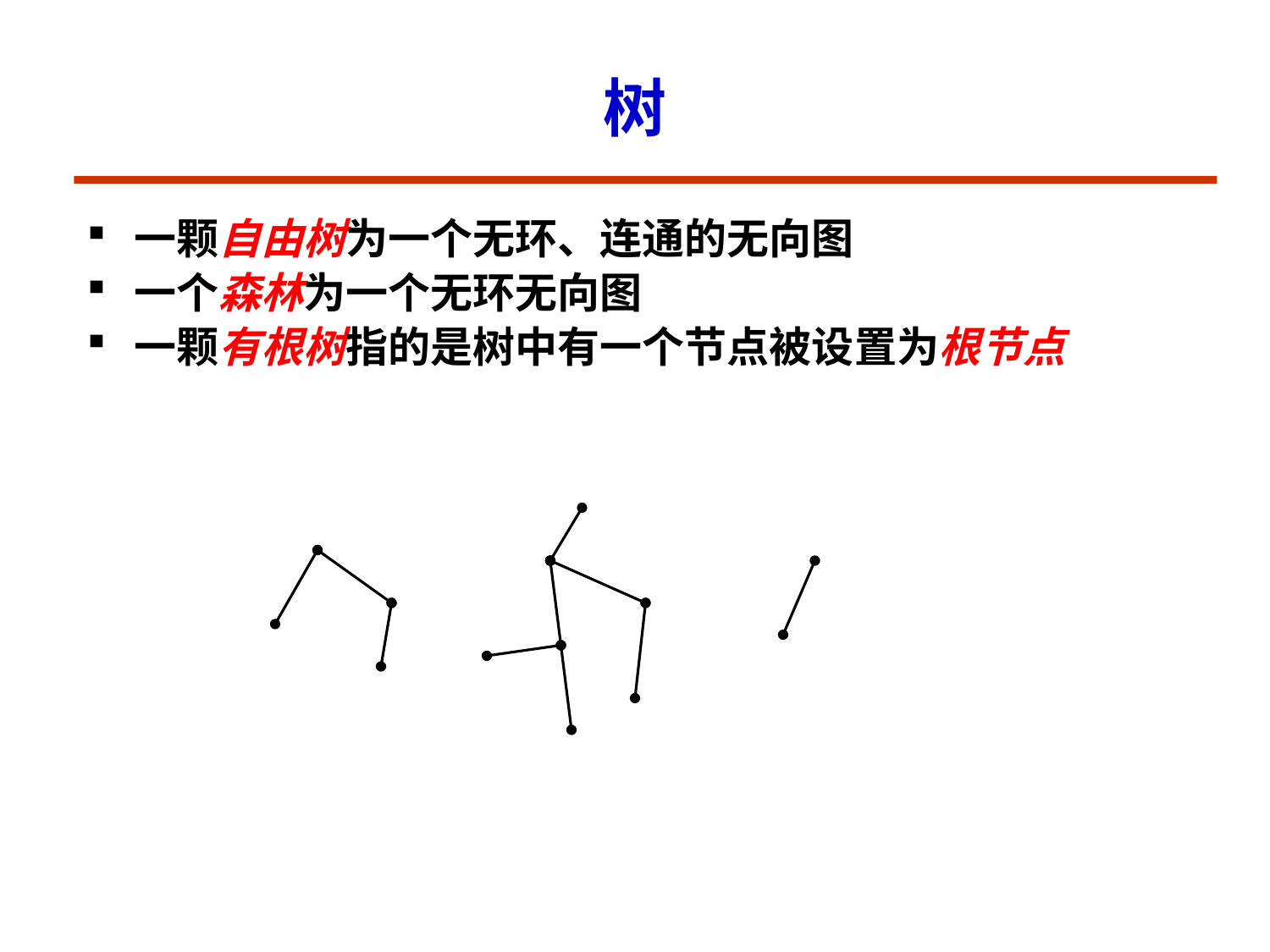

# 树
一颗自由树为一个无环、连通的无向图
一个森林为一个无环无向图
一颗有根树指的是树中有一个节点被设置为根节点